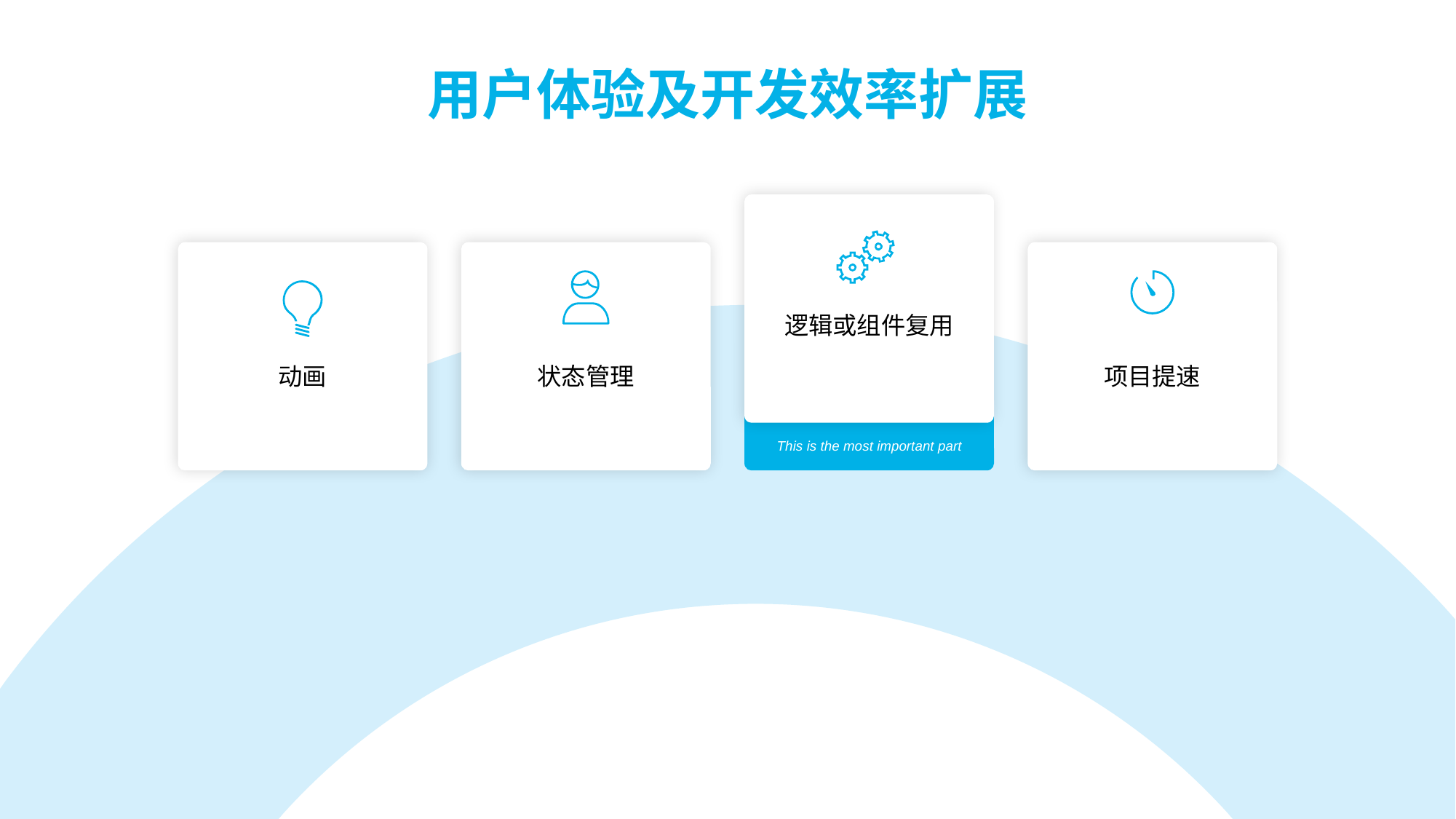

用户体验及开发效率扩展

This is the most important part

逻辑或组件复用

动画
状态管理
项目提速